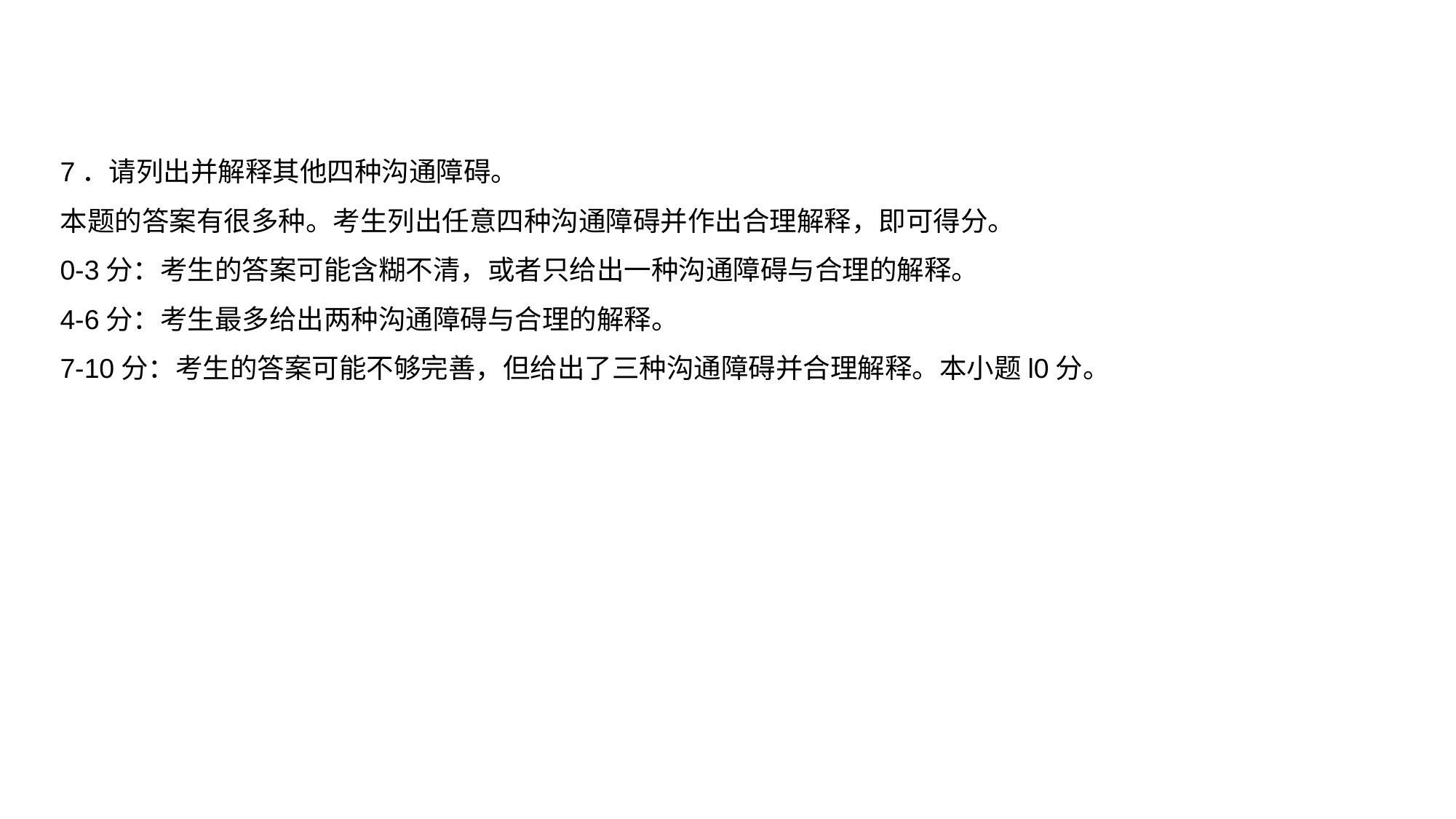

7．请列出并解释其他四种沟通障碍。
本题的答案有很多种。考生列出任意四种沟通障碍并作出合理解释，即可得分。
0-3分：考生的答案可能含糊不清，或者只给出一种沟通障碍与合理的解释。
4-6分：考生最多给出两种沟通障碍与合理的解释。
7-10分：考生的答案可能不够完善，但给出了三种沟通障碍并合理解释。本小题l0分。